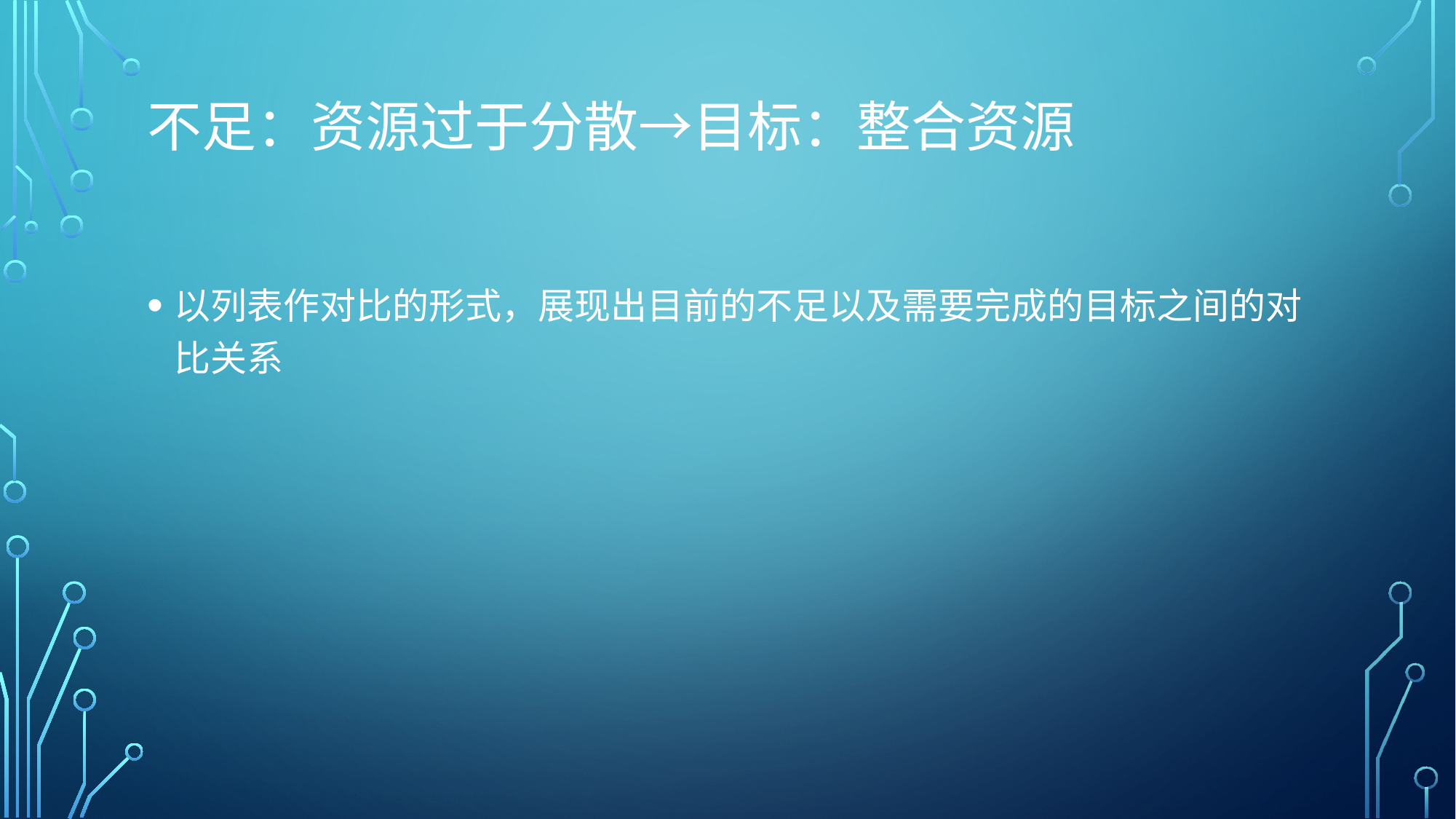

# 不足：资源过于分散→目标：整合资源
以列表作对比的形式，展现出目前的不足以及需要完成的目标之间的对比关系